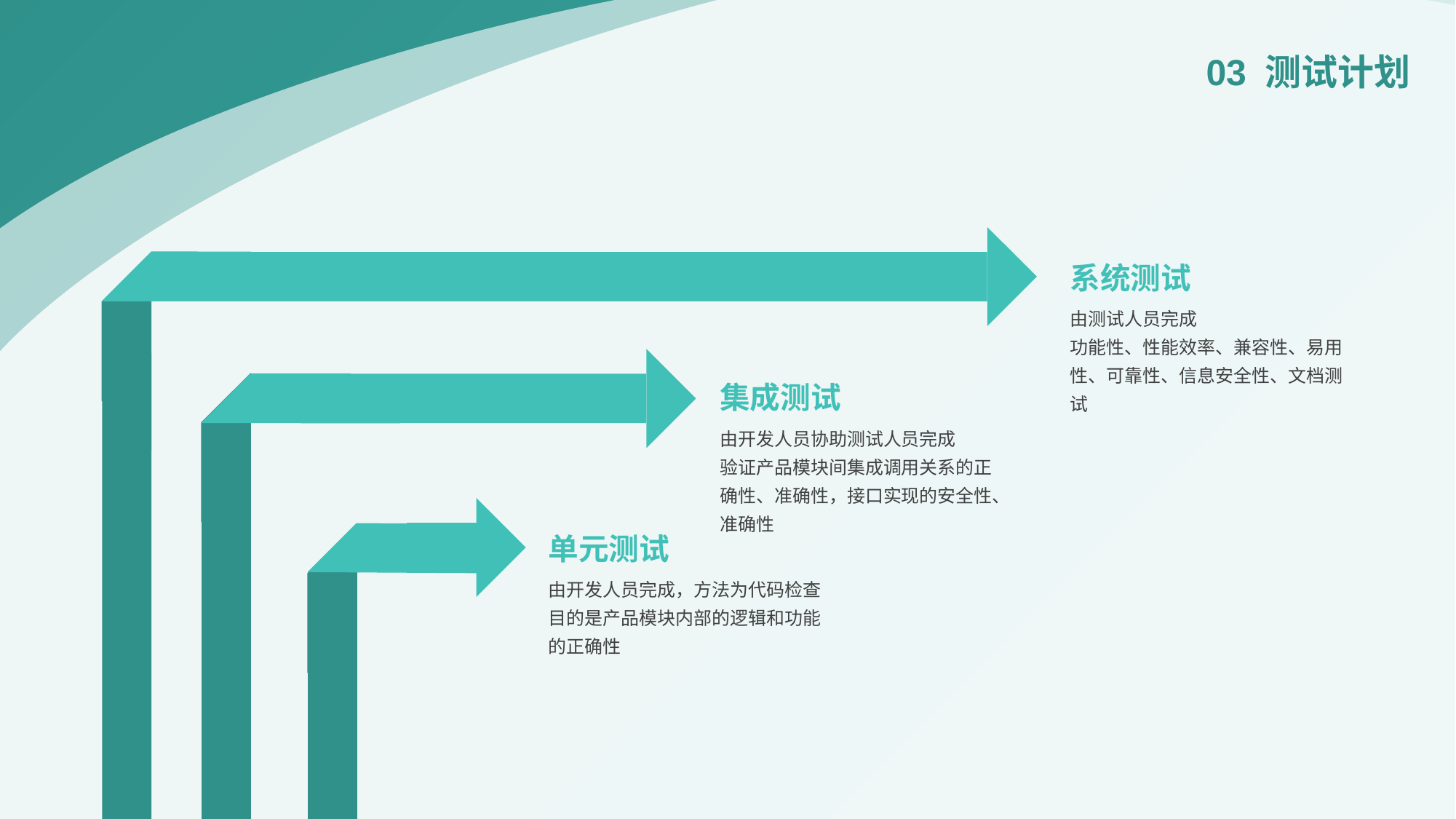

03 测试计划

系统测试

由测试人员完成
功能性、性能效率、兼容性、易用性、可靠性、信息安全性、文档测试

集成测试

由开发人员协助测试人员完成
验证产品模块间集成调用关系的正确性、准确性，接口实现的安全性、准确性

单元测试

由开发人员完成，方法为代码检查
目的是产品模块内部的逻辑和功能的正确性